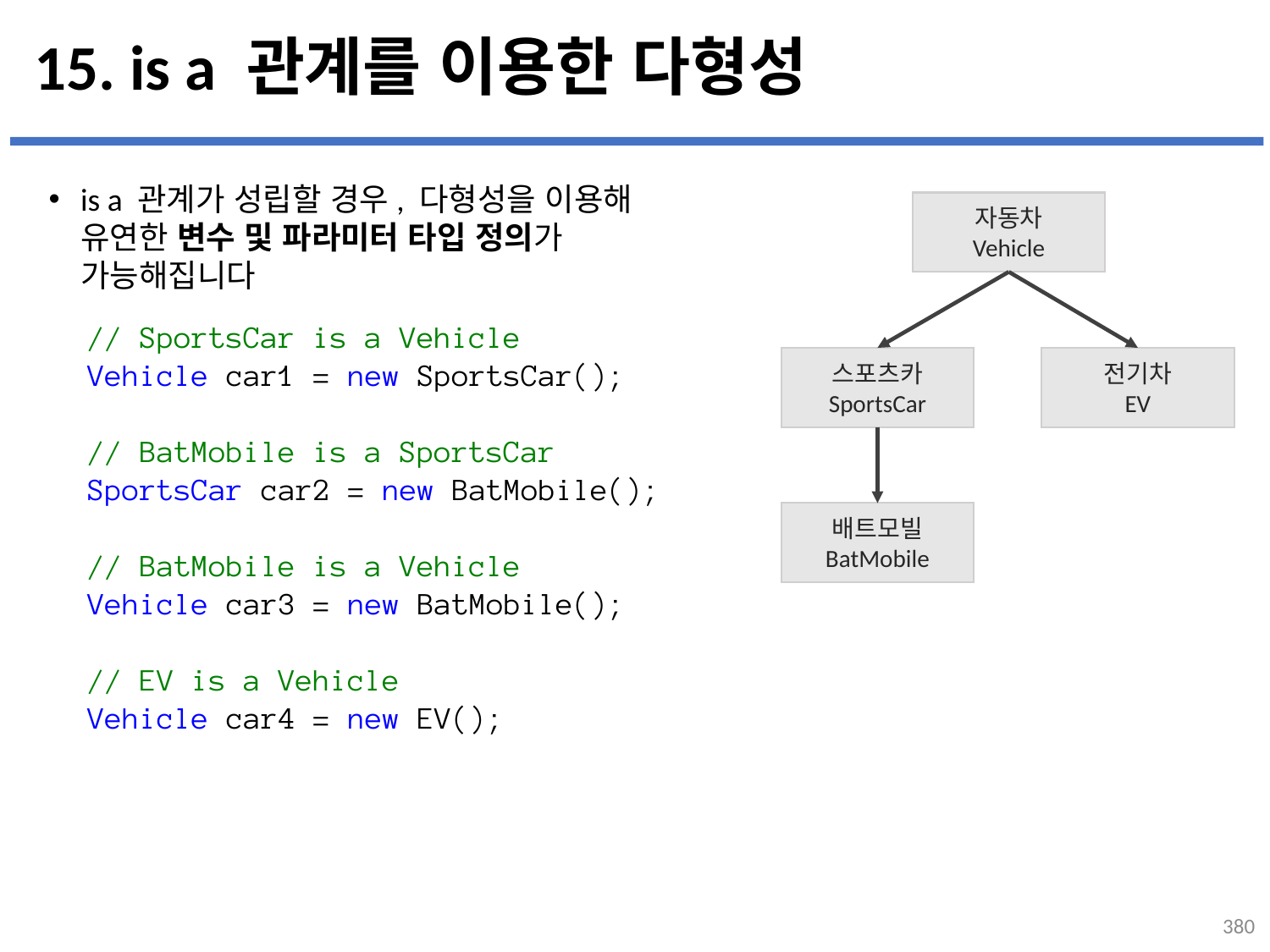

# 15. is a 관계를 이용한 다형성
is a 관계가 성립할 경우, 다형성을 이용해
유연한 변수 및 파라미터 타입 정의가
가능해집니다
...

설명
자동차
Vehicle
// SportsCar is a Vehicle
Vehicle car1 = new SportsCar();

// BatMobile is a SportsCar
SportsCar car2 = new BatMobile();

// BatMobile is a Vehicle
Vehicle car3 = new BatMobile();

// EV is a Vehicle
Vehicle car4 = new EV();
스포츠카
SportsCar
전기차
EV
배트모빌
BatMobile
380